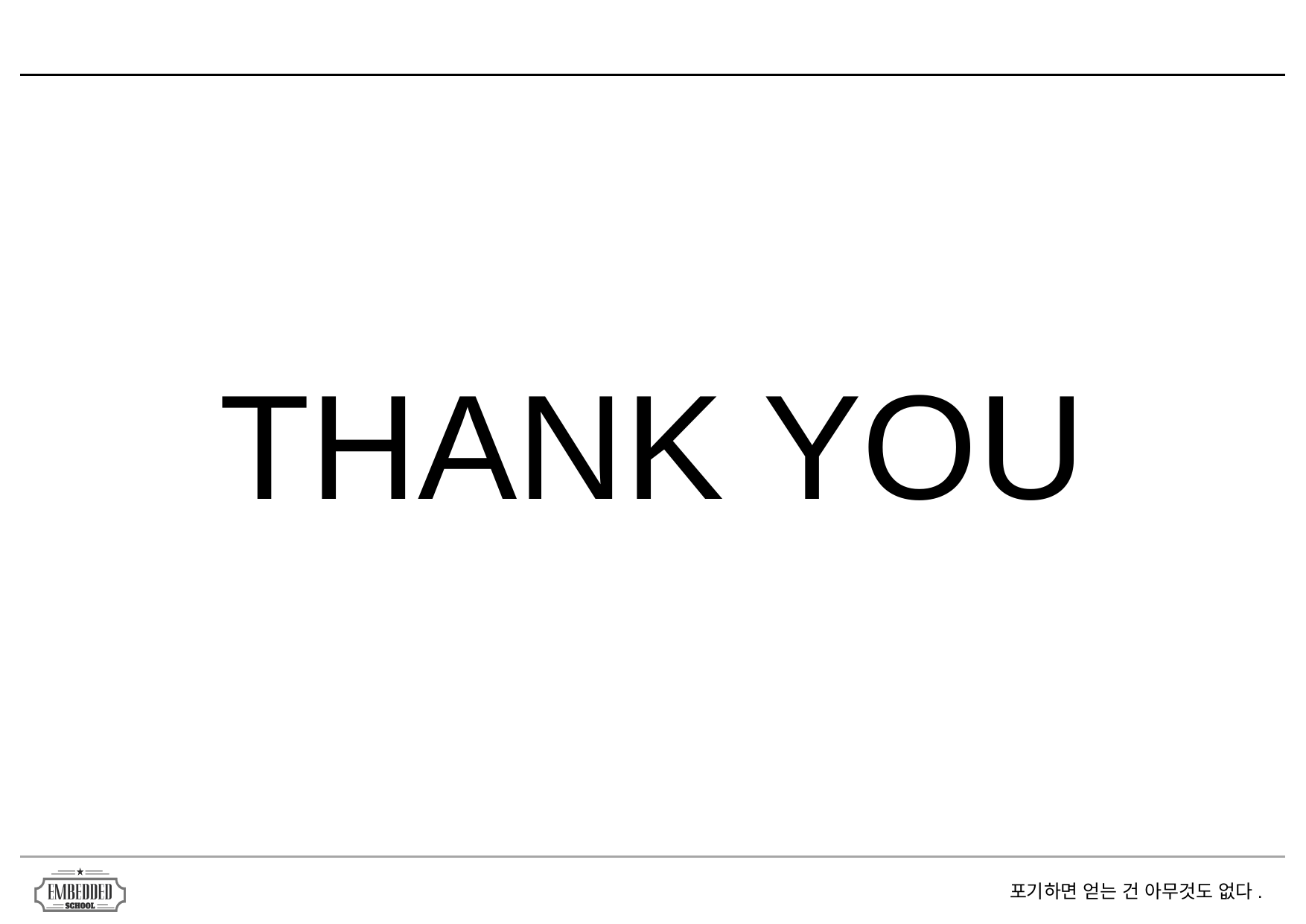

Confidential
Top Secret
Secret
Unclassified
대 외 비
극  비
비  밀
일  반
THANK YOU